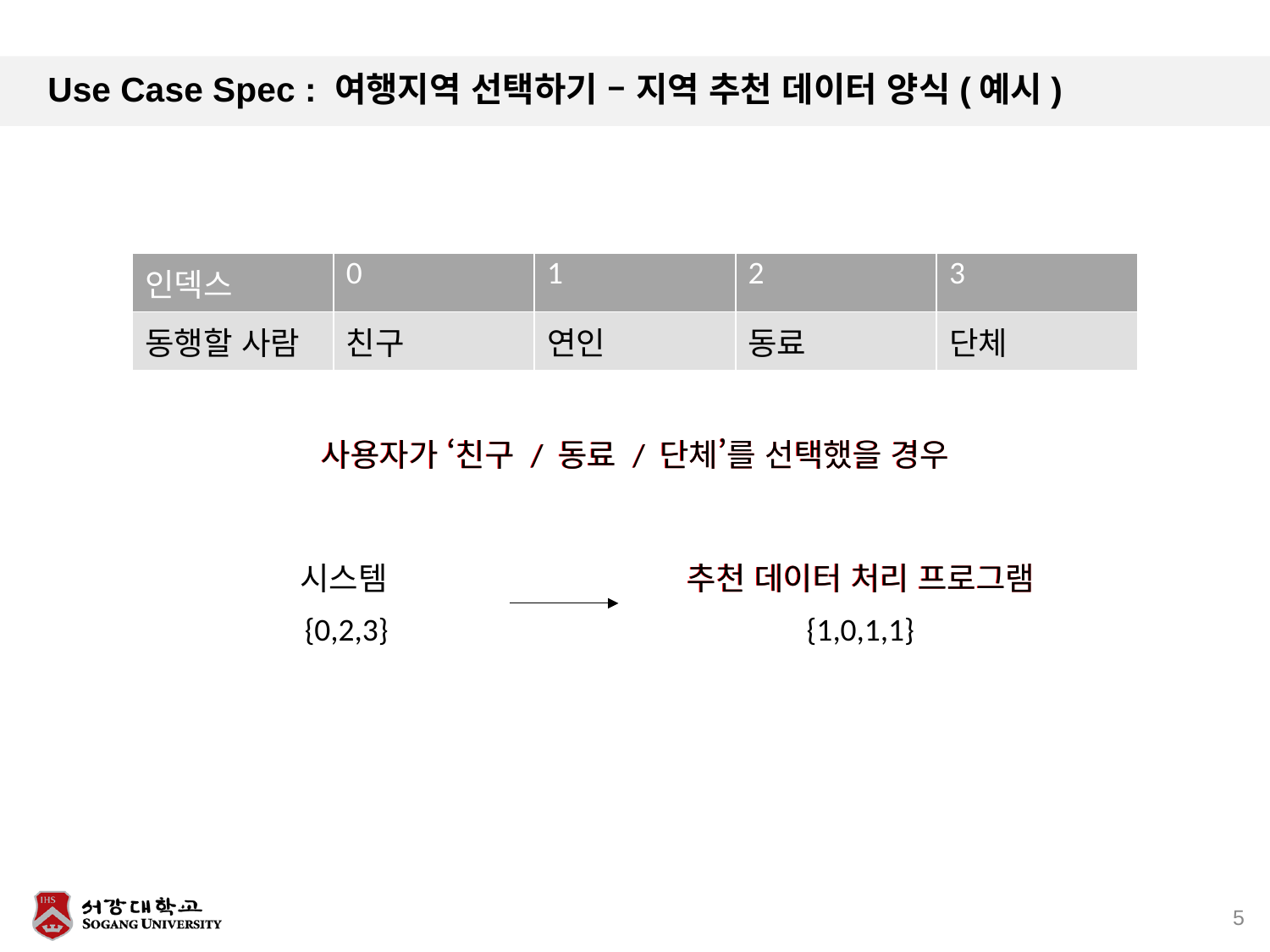

# Use Case Spec : 여행지역 선택하기 – 지역 추천 데이터 양식(예시)
| 인덱스 | 0 | 1 | 2 | 3 |
| --- | --- | --- | --- | --- |
| 동행할 사람 | 친구 | 연인 | 동료 | 단체 |

사용자가 ‘친구 / 동료 / 단체’를 선택했을 경우
사용자가 ‘친구 / 동료 / 단체’를 선택했을 경우
시스템
추천 데이터 처리 프로그램
추천 데이터 처리 프로그램
{1,0,1,1}
{0,2,3}
5